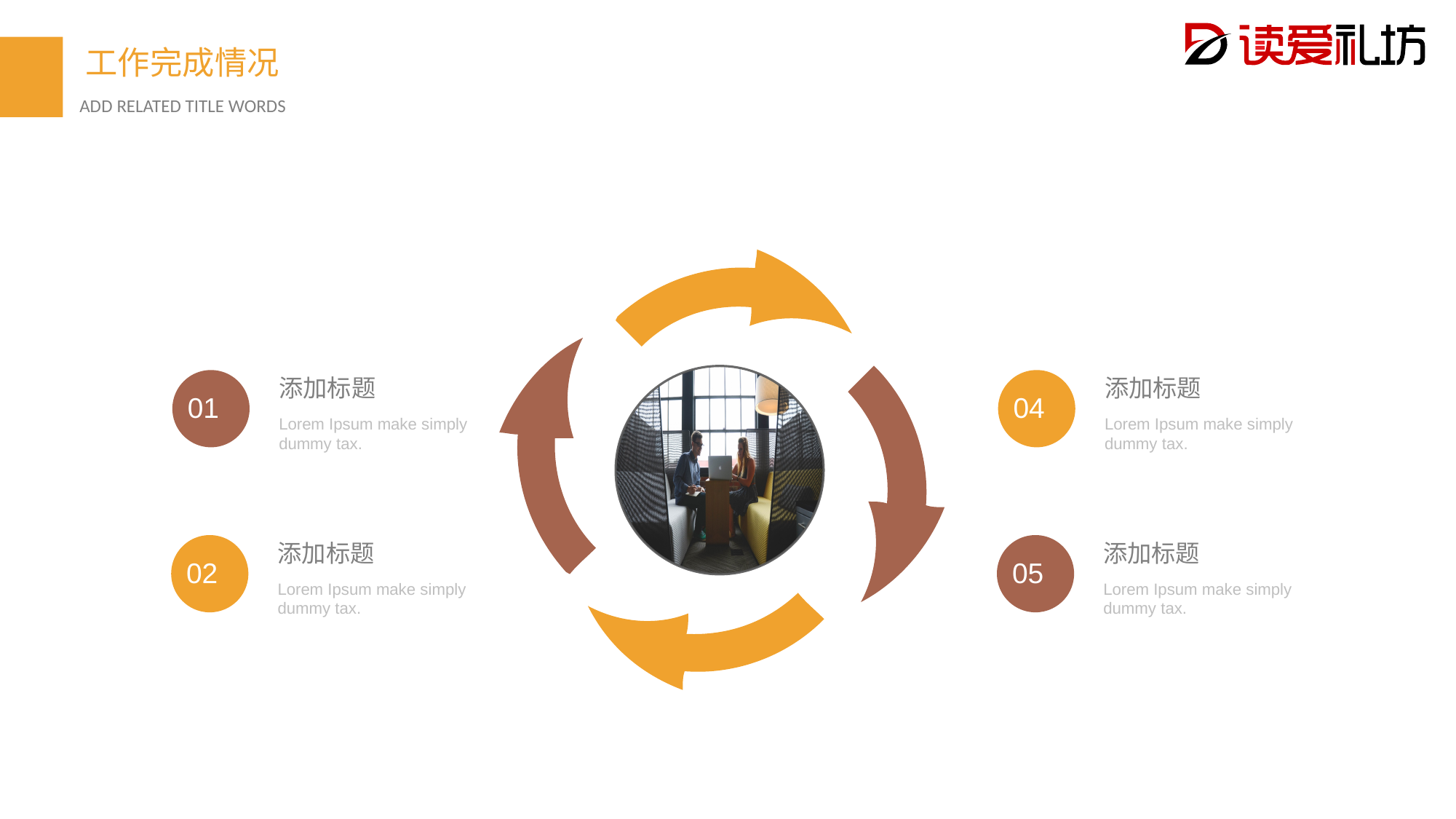

添加标题
添加标题

01
04
Lorem Ipsum make simply dummy tax.
Lorem Ipsum make simply dummy tax.
添加标题
添加标题

02
05
Lorem Ipsum make simply dummy tax.
Lorem Ipsum make simply dummy tax.